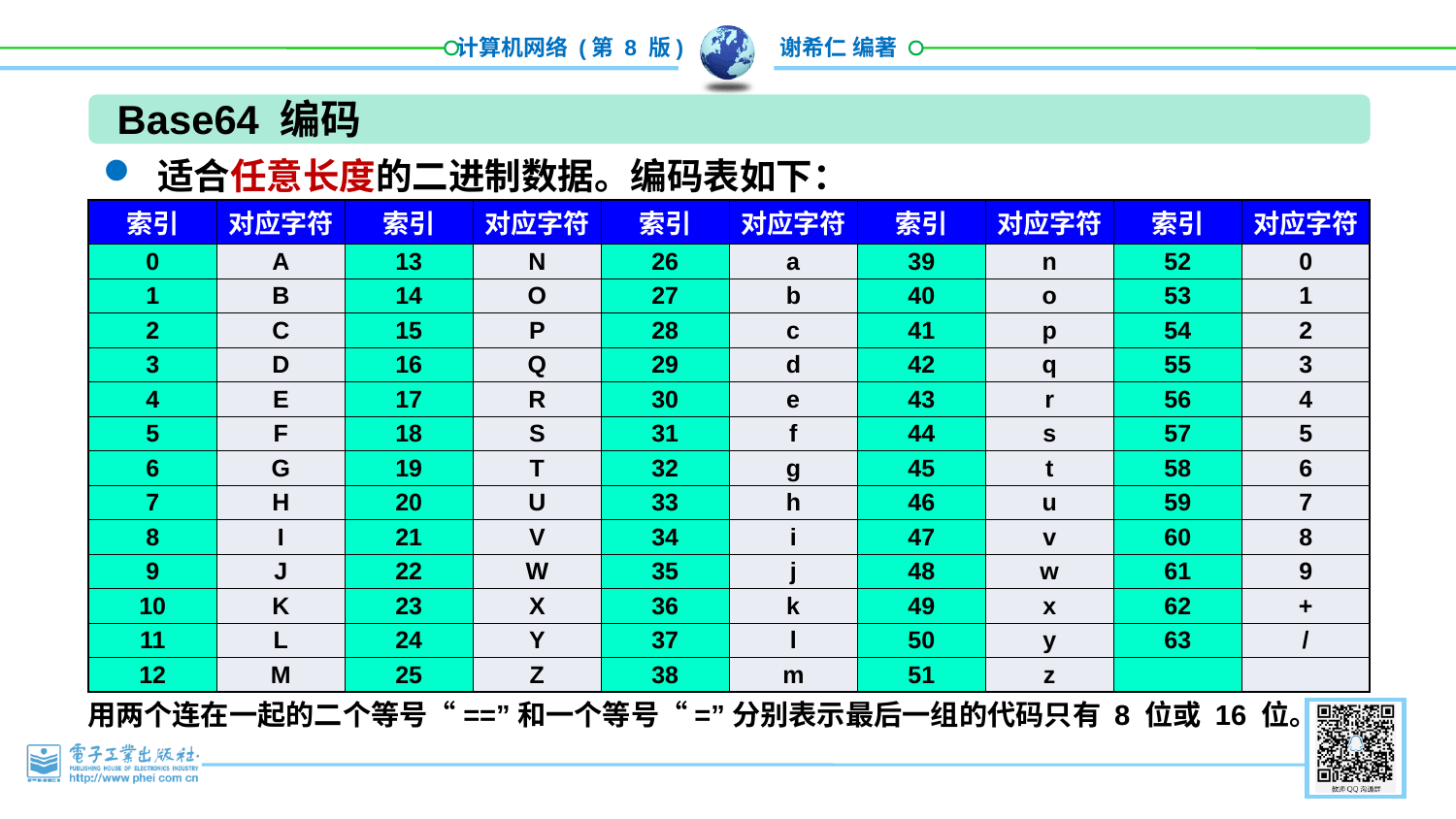

Base64 编码

适合任意长度的二进制数据。编码表如下：
| 索引 | 对应字符 | 索引 | 对应字符 | 索引 | 对应字符 | 索引 | 对应字符 | 索引 | 对应字符 |
| --- | --- | --- | --- | --- | --- | --- | --- | --- | --- |
| 0 | A | 13 | N | 26 | a | 39 | n | 52 | 0 |
| 1 | B | 14 | O | 27 | b | 40 | o | 53 | 1 |
| 2 | C | 15 | P | 28 | c | 41 | p | 54 | 2 |
| 3 | D | 16 | Q | 29 | d | 42 | q | 55 | 3 |
| 4 | E | 17 | R | 30 | e | 43 | r | 56 | 4 |
| 5 | F | 18 | S | 31 | f | 44 | s | 57 | 5 |
| 6 | G | 19 | T | 32 | g | 45 | t | 58 | 6 |
| 7 | H | 20 | U | 33 | h | 46 | u | 59 | 7 |
| 8 | I | 21 | V | 34 | i | 47 | v | 60 | 8 |
| 9 | J | 22 | W | 35 | j | 48 | w | 61 | 9 |
| 10 | K | 23 | X | 36 | k | 49 | x | 62 | + |
| 11 | L | 24 | Y | 37 | l | 50 | y | 63 | / |
| 12 | M | 25 | Z | 38 | m | 51 | z |  |  |
用两个连在一起的二个等号“==”和一个等号“=”分别表示最后一组的代码只有 8 位或 16 位。